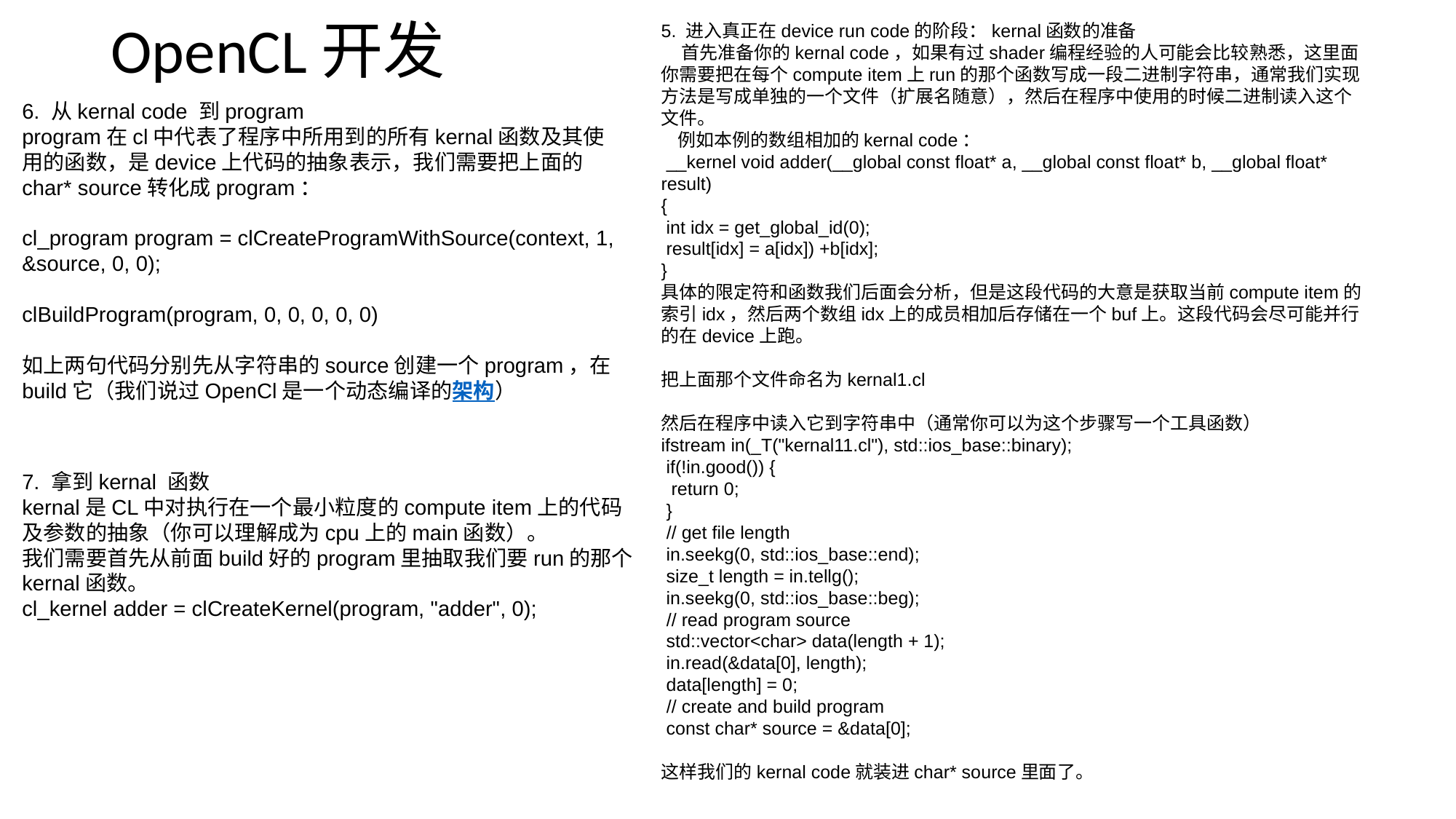

# OpenCL开发
5. 进入真正在device run code的阶段：kernal函数的准备
    首先准备你的kernal code，如果有过shader编程经验的人可能会比较熟悉，这里面你需要把在每个compute item上run的那个函数写成一段二进制字符串，通常我们实现方法是写成单独的一个文件（扩展名随意），然后在程序中使用的时候二进制读入这个文件。
   例如本例的数组相加的kernal code：
 __kernel void adder(__global const float* a, __global const float* b, __global float* result)
{
 int idx = get_global_id(0);
 result[idx] = a[idx]) +b[idx];
}
具体的限定符和函数我们后面会分析，但是这段代码的大意是获取当前compute item的索引idx，然后两个数组idx上的成员相加后存储在一个buf上。这段代码会尽可能并行的在device上跑。

把上面那个文件命名为kernal1.cl

然后在程序中读入它到字符串中（通常你可以为这个步骤写一个工具函数）
ifstream in(_T("kernal11.cl"), std::ios_base::binary);
 if(!in.good()) {
  return 0;
 }
 // get file length
 in.seekg(0, std::ios_base::end);
 size_t length = in.tellg();
 in.seekg(0, std::ios_base::beg);
 // read program source
 std::vector<char> data(length + 1);
 in.read(&data[0], length);
 data[length] = 0;
 // create and build program 
 const char* source = &data[0];

这样我们的kernal code就装进char* source里面了。
6. 从kernal code 到program
program在cl中代表了程序中所用到的所有kernal函数及其使用的函数，是device上代码的抽象表示，我们需要把上面的char* source转化成program：

cl_program program = clCreateProgramWithSource(context, 1, &source, 0, 0);
clBuildProgram(program, 0, 0, 0, 0, 0)

如上两句代码分别先从字符串的source创建一个program，在build它（我们说过OpenCl是一个动态编译的架构）
7. 拿到kernal 函数
kernal是CL中对执行在一个最小粒度的compute item上的代码及参数的抽象（你可以理解成为cpu上的main函数）。
我们需要首先从前面build好的program里抽取我们要run的那个kernal函数。
cl_kernel adder = clCreateKernel(program, "adder", 0);